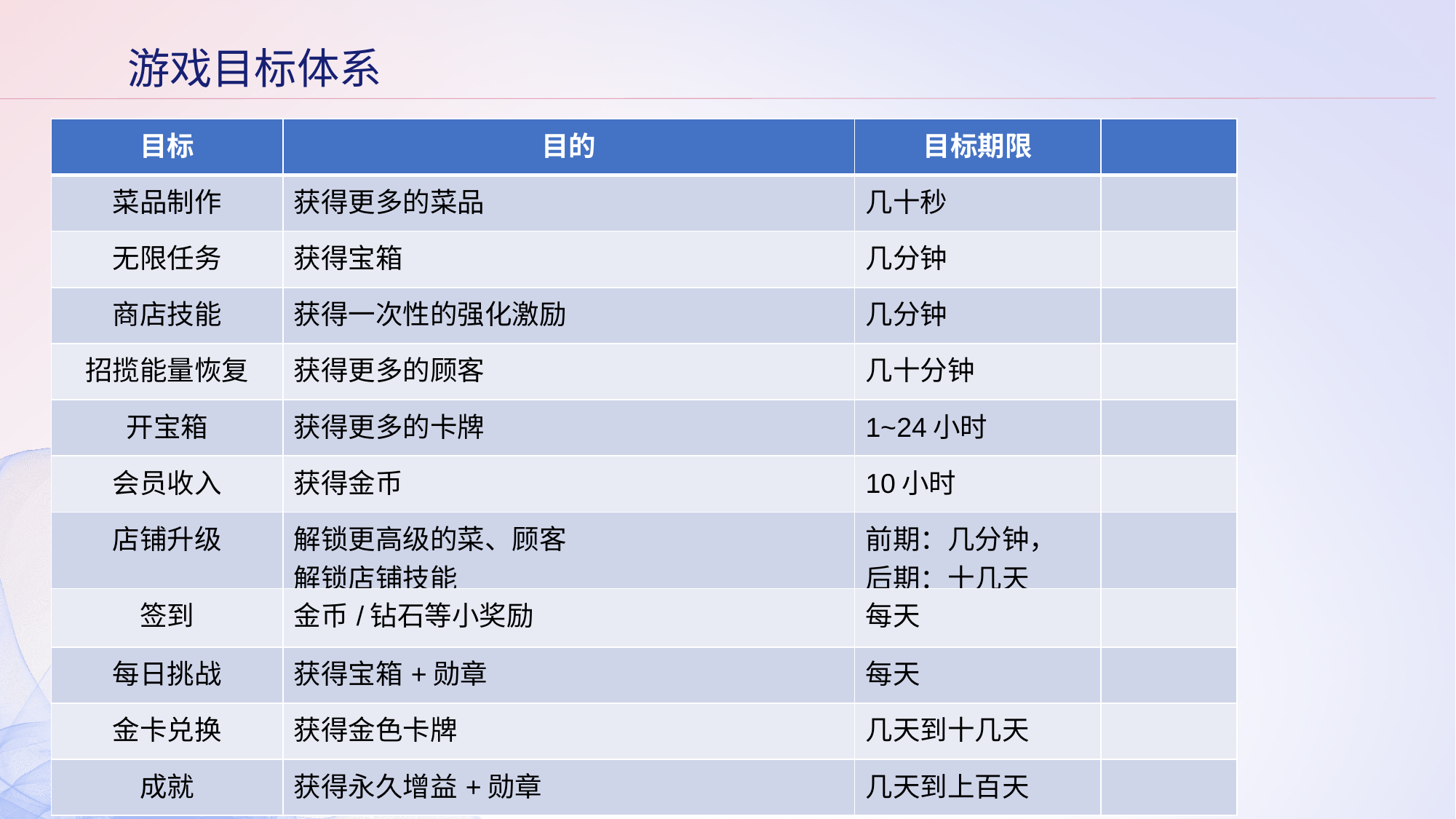

游戏目标体系
| 目标 | 目的 | 目标期限 |  |
| --- | --- | --- | --- |
| 菜品制作 | 获得更多的菜品 | 几十秒 |  |
| 无限任务 | 获得宝箱 | 几分钟 |  |
| 商店技能 | 获得一次性的强化激励 | 几分钟 |  |
| 招揽能量恢复 | 获得更多的顾客 | 几十分钟 |  |
| 开宝箱 | 获得更多的卡牌 | 1~24小时 |  |
| 会员收入 | 获得金币 | 10小时 |  |
| 店铺升级 | 解锁更高级的菜、顾客 解锁店铺技能 | 前期：几分钟， 后期：十几天 |  |
| 签到 | 金币/钻石等小奖励 | 每天 |  |
| 每日挑战 | 获得宝箱+勋章 | 每天 |  |
| 金卡兑换 | 获得金色卡牌 | 几天到十几天 |  |
| 成就 | 获得永久增益+勋章 | 几天到上百天 |  |